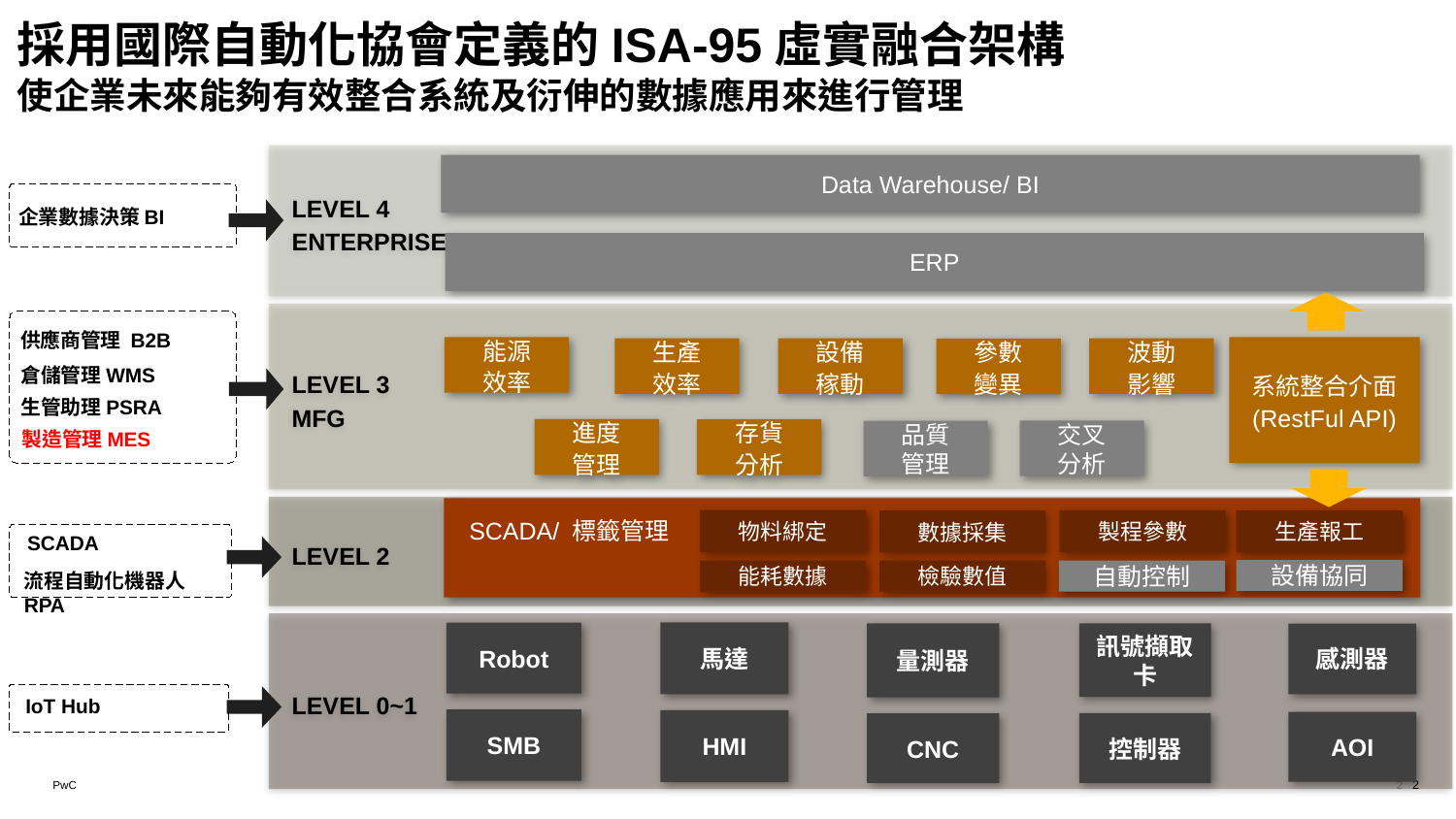

採用國際自動化協會定義的ISA-95虛實融合架構
使企業未來能夠有效整合系統及衍伸的數據應用來進行管理
LEVEL 4
ENTERPRISE
Data Warehouse/ BI

企業數據決策BI

ERP

LEVEL 3
MFG

供應商管理 B2B
能源
效率
系統整合介面
(RestFul API)
生產
效率
設備
稼動
波動
影響
參數
變異
倉儲管理WMS

生管助理PSRA
進度
管理
存貨
分析
製造管理MES
交叉
分析
品質
管理

LEVEL 2

SCADA/ 標籤管理
物料綁定
製程參數
生產報工
數據採集
SCADA

設備協同
能耗數據
檢驗數值
自動控制
流程自動化機器人RPA
LEVEL 0~1
馬達
Robot
訊號擷取卡
量測器
感測器

IoT Hub

SMB
HMI
AOI
控制器
CNC
2
2